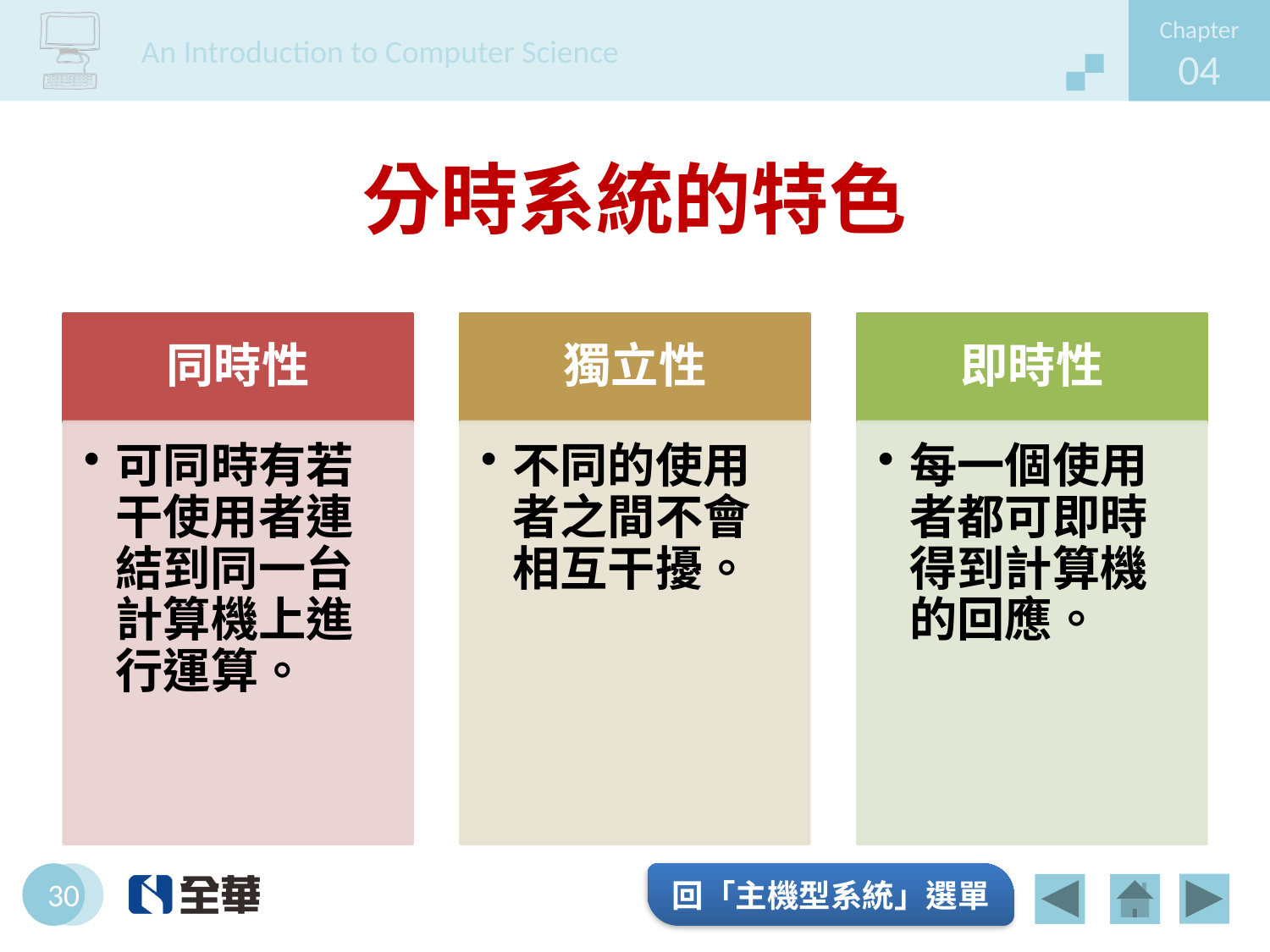

# 分時系統的特色
同時性
可同時有若干使用者連結到同一台計算機上進行運算。
獨立性
不同的使用者之間不會相互干擾。
即時性
每一個使用者都可即時得到計算機的回應。
回「主機型系統」選單